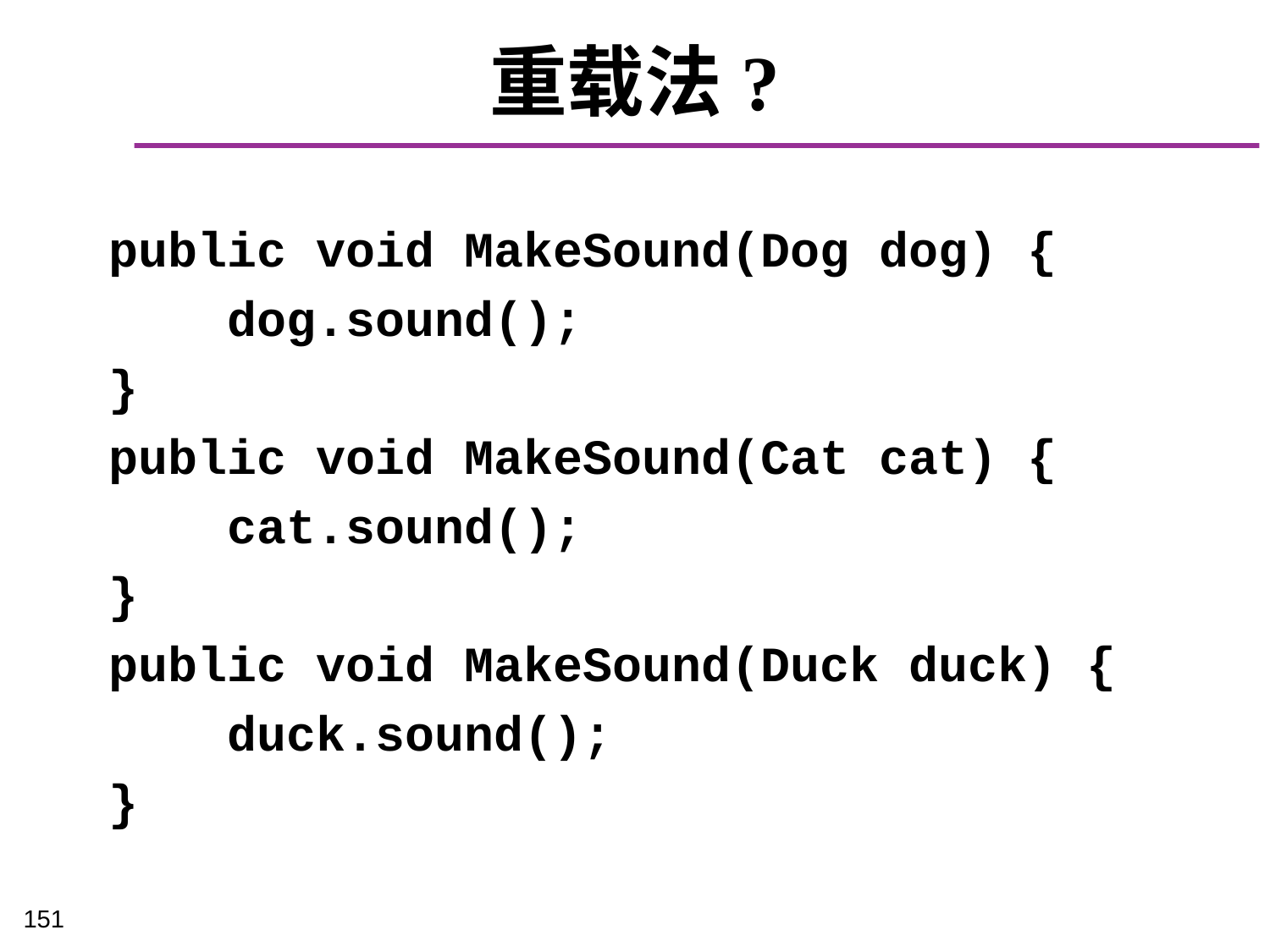

# 重载法?
public void MakeSound(Dog dog) {
    dog.sound();
}
public void MakeSound(Cat cat) {
    cat.sound();
}
public void MakeSound(Duck duck) {
    duck.sound();
}
151